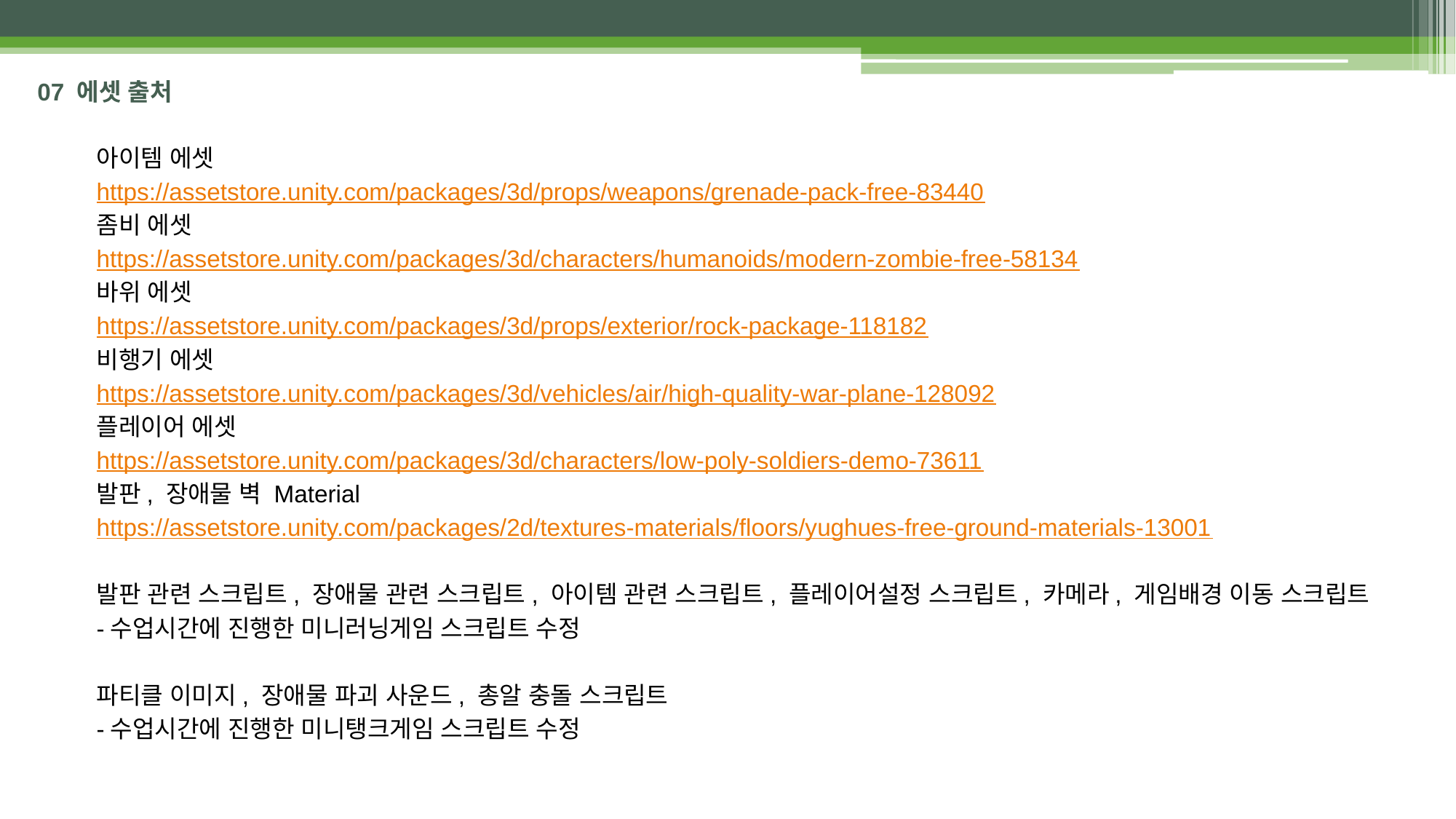

# 07 에셋 출처
아이템 에셋
https://assetstore.unity.com/packages/3d/props/weapons/grenade-pack-free-83440
좀비 에셋
https://assetstore.unity.com/packages/3d/characters/humanoids/modern-zombie-free-58134
바위 에셋
https://assetstore.unity.com/packages/3d/props/exterior/rock-package-118182
비행기 에셋
https://assetstore.unity.com/packages/3d/vehicles/air/high-quality-war-plane-128092
플레이어 에셋
https://assetstore.unity.com/packages/3d/characters/low-poly-soldiers-demo-73611
발판, 장애물 벽 Material
https://assetstore.unity.com/packages/2d/textures-materials/floors/yughues-free-ground-materials-13001

발판 관련 스크립트, 장애물 관련 스크립트, 아이템 관련 스크립트, 플레이어설정 스크립트, 카메라, 게임배경 이동 스크립트
-수업시간에 진행한 미니러닝게임 스크립트 수정

파티클 이미지, 장애물 파괴 사운드, 총알 충돌 스크립트
-수업시간에 진행한 미니탱크게임 스크립트 수정